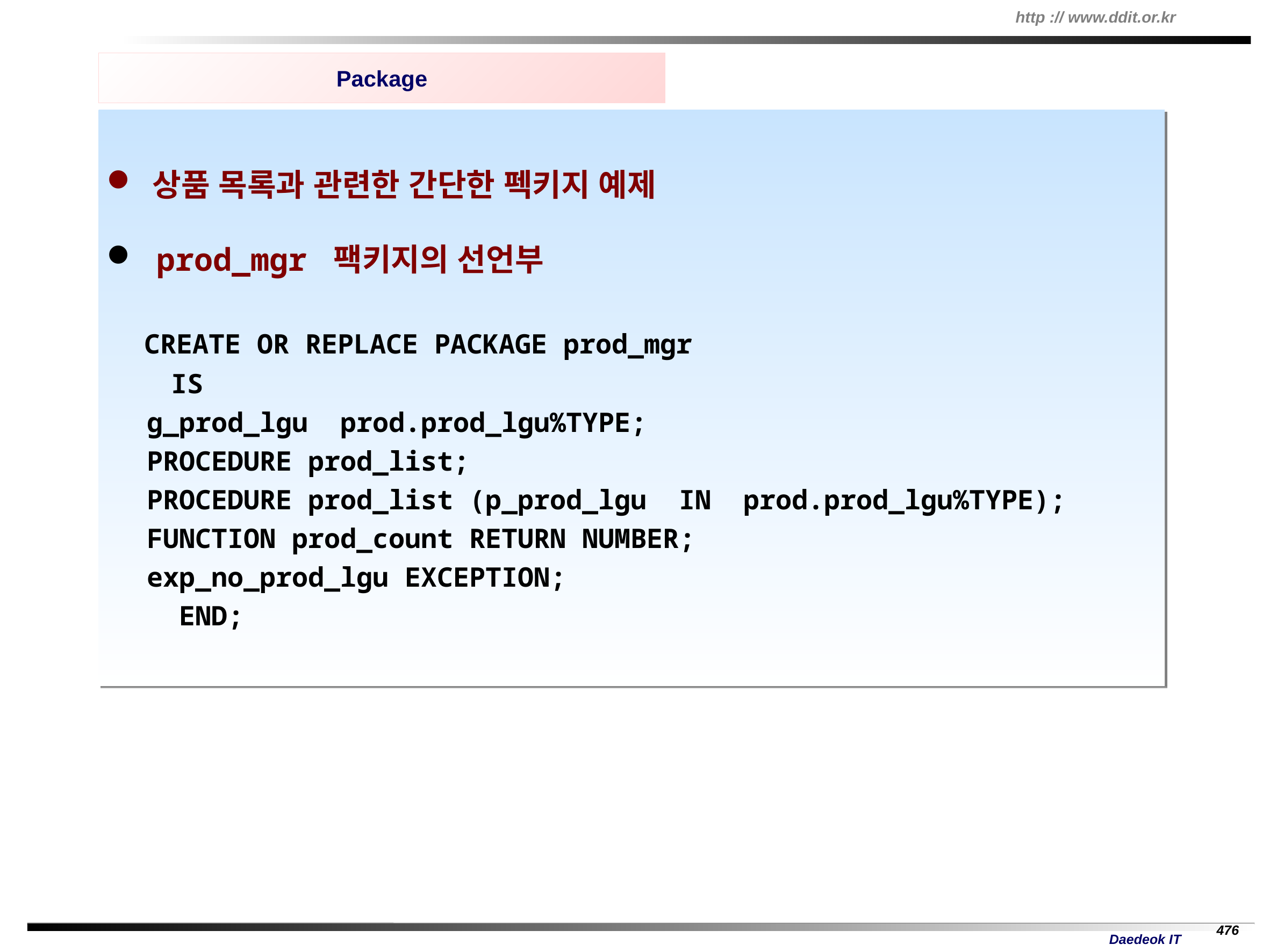

Package
 상품 목록과 관련한 간단한 펙키지 예제

 prod_mgr 팩키지의 선언부

  CREATE OR REPLACE PACKAGE prod_mgr
    IS
g_prod_lgu  prod.prod_lgu%TYPE;
PROCEDURE prod_list;
PROCEDURE prod_list (p_prod_lgu  IN  prod.prod_lgu%TYPE);
FUNCTION prod_count RETURN NUMBER;
exp_no_prod_lgu EXCEPTION;
  END;